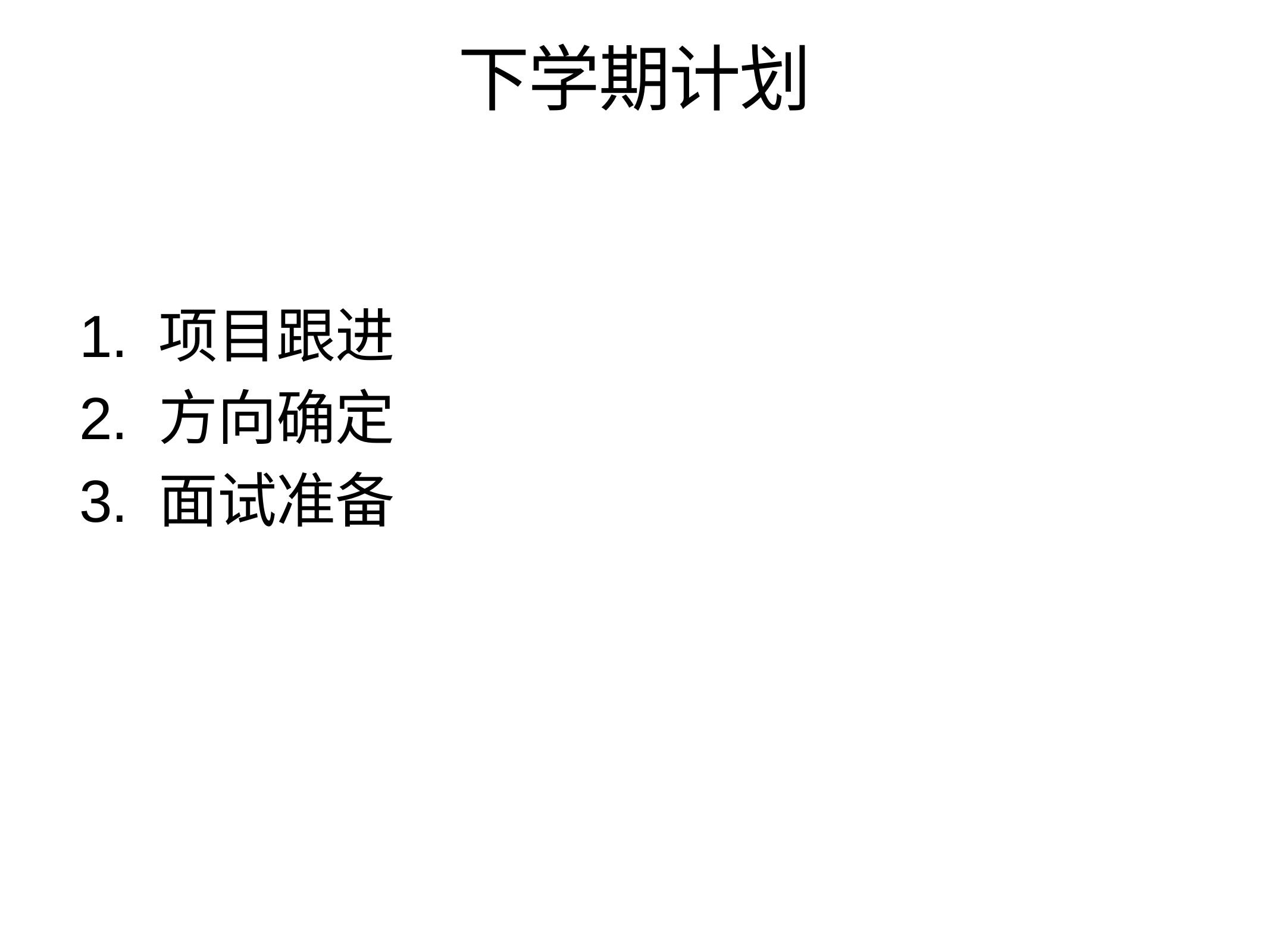

# 下学期计划
1. 项目跟进
2. 方向确定
3. 面试准备